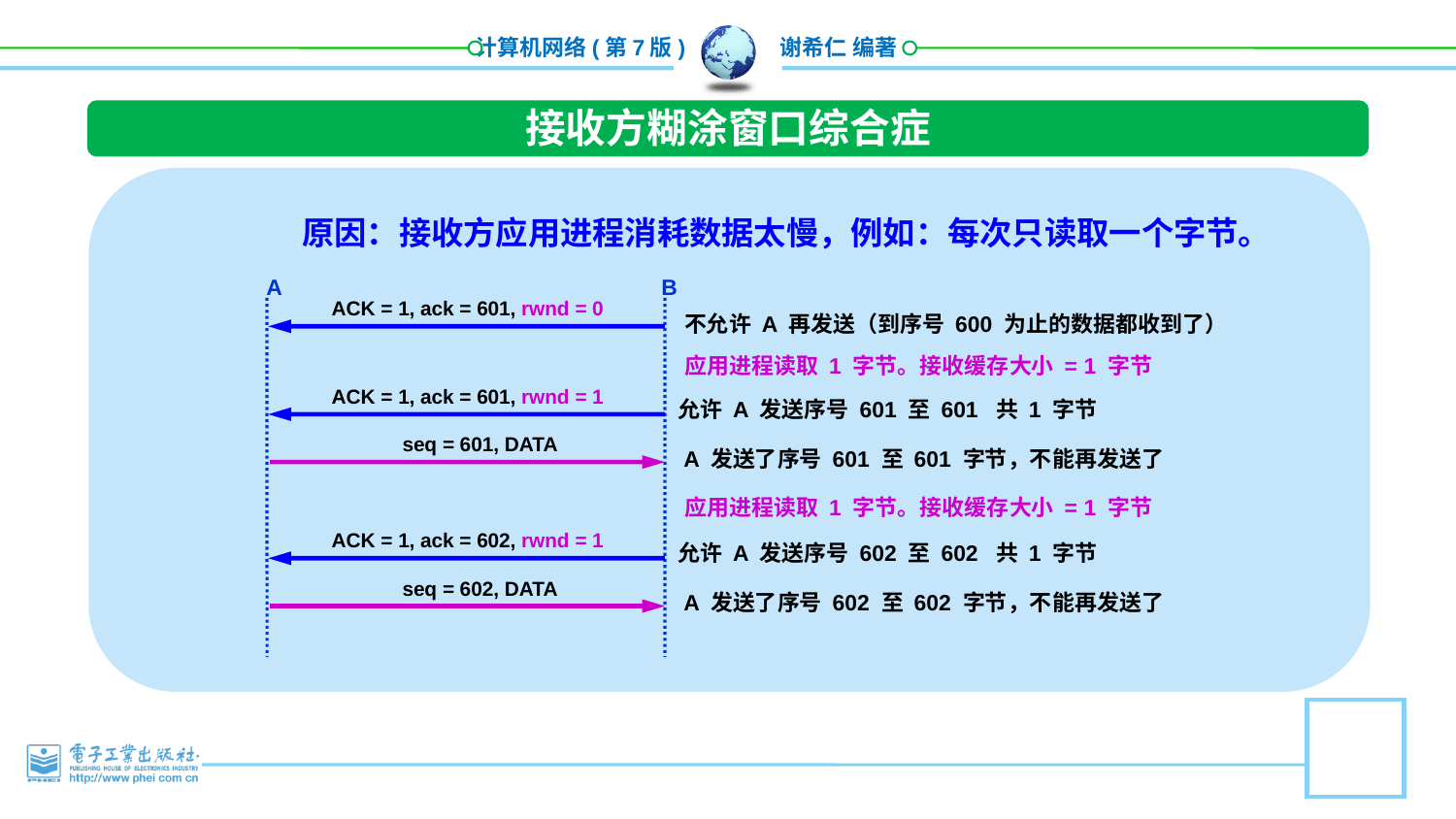

接收方糊涂窗口综合症

原因：接收方应用进程消耗数据太慢，例如：每次只读取一个字节。
A
B
ACK = 1, ack = 601, rwnd = 0

不允许 A 再发送（到序号 600 为止的数据都收到了）
应用进程读取 1 字节。接收缓存大小 = 1 字节
ACK = 1, ack = 601, rwnd = 1

允许 A 发送序号 601 至 601  共 1 字节
seq = 601, DATA

A 发送了序号 601 至 601 字节，不能再发送了
应用进程读取 1 字节。接收缓存大小 = 1 字节
ACK = 1, ack = 602, rwnd = 1

允许 A 发送序号 602 至 602  共 1 字节
seq = 602, DATA

A 发送了序号 602 至 602 字节，不能再发送了